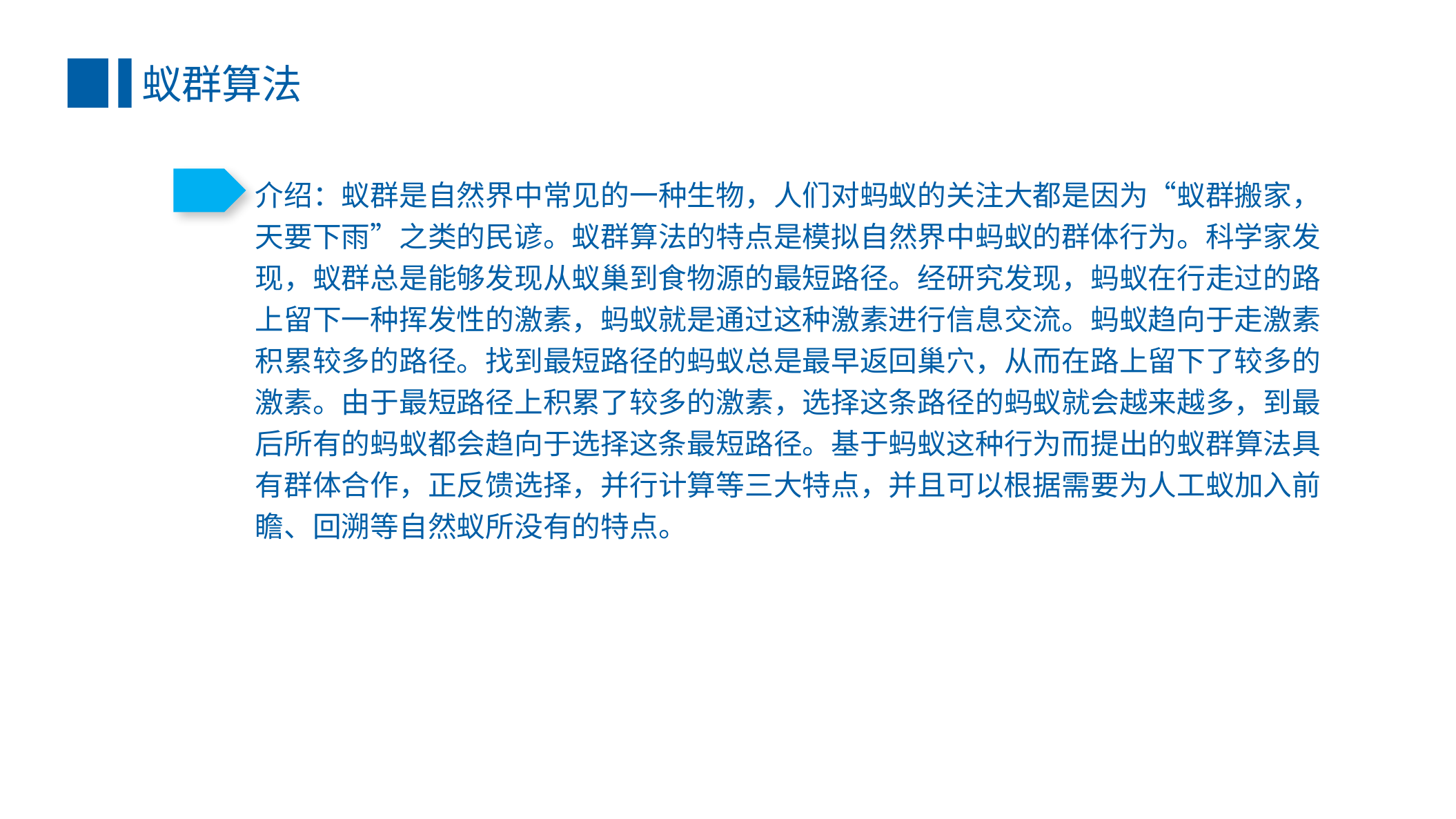

蚁群算法

介绍：蚁群是自然界中常见的一种生物，人们对蚂蚁的关注大都是因为“蚁群搬家，天要下雨”之类的民谚。蚁群算法的特点是模拟自然界中蚂蚁的群体行为。科学家发现，蚁群总是能够发现从蚁巢到食物源的最短路径。经研究发现，蚂蚁在行走过的路上留下一种挥发性的激素，蚂蚁就是通过这种激素进行信息交流。蚂蚁趋向于走激素积累较多的路径。找到最短路径的蚂蚁总是最早返回巢穴，从而在路上留下了较多的激素。由于最短路径上积累了较多的激素，选择这条路径的蚂蚁就会越来越多，到最后所有的蚂蚁都会趋向于选择这条最短路径。基于蚂蚁这种行为而提出的蚁群算法具有群体合作，正反馈选择，并行计算等三大特点，并且可以根据需要为人工蚁加入前瞻、回溯等自然蚁所没有的特点。